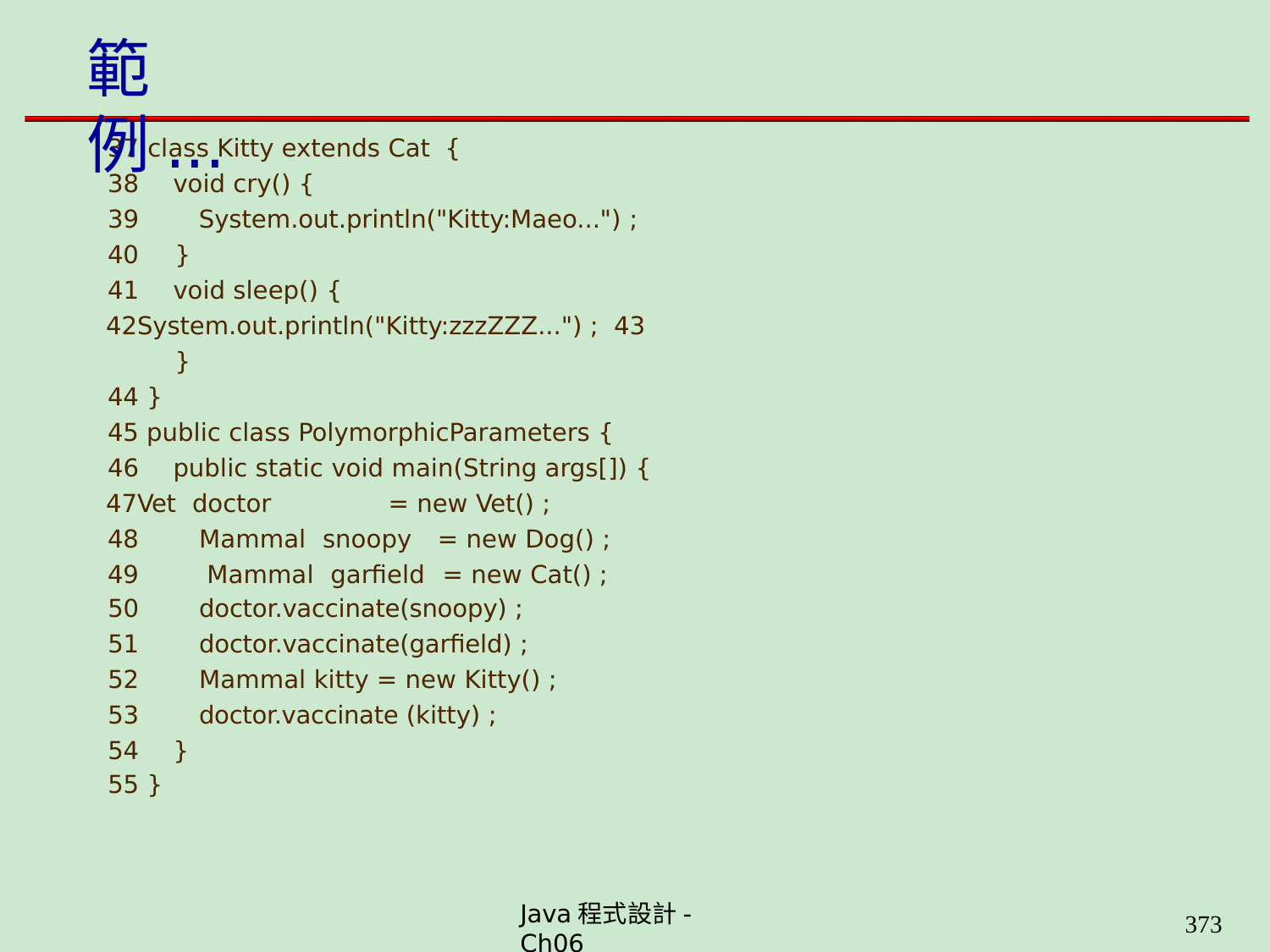

# 範例...
class Kitty extends Cat {
void cry() {
System.out.println("Kitty:Maeo...") ;
40	}
void sleep() {
System.out.println("Kitty:zzzZZZ...") ;  43	}
44 }
45 public class PolymorphicParameters {
public static void main(String args[]) {
Vet  doctor	= new Vet() ;  48
49
Mammal snoopy	= new Dog() ;  Mammal garfield		= new Cat() ;
| 50 |  | doctor.vaccinate(snoopy) ; |
| --- | --- | --- |
| 51 |  | doctor.vaccinate(garfield) ; |
| 52 |  | Mammal kitty = new Kitty() ; |
| 53 |  | doctor.vaccinate (kitty) ; |
| 54 55 } | } |  |
Java程式設計-Ch06
373